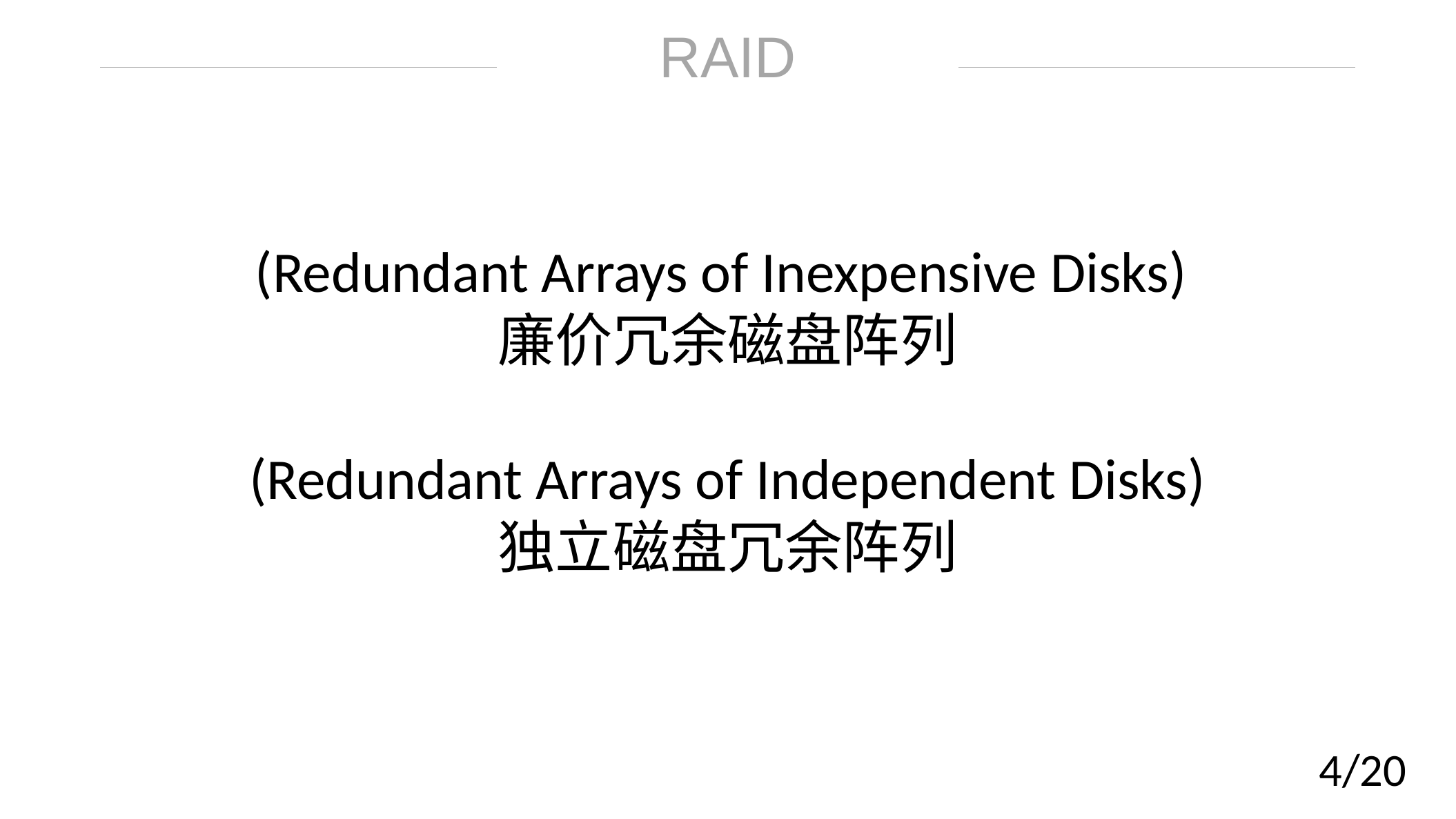

RAID
(Redundant Arrays of Inexpensive Disks)
廉价冗余磁盘阵列

 (Redundant Arrays of Independent Disks)
独立磁盘冗余阵列
4/20